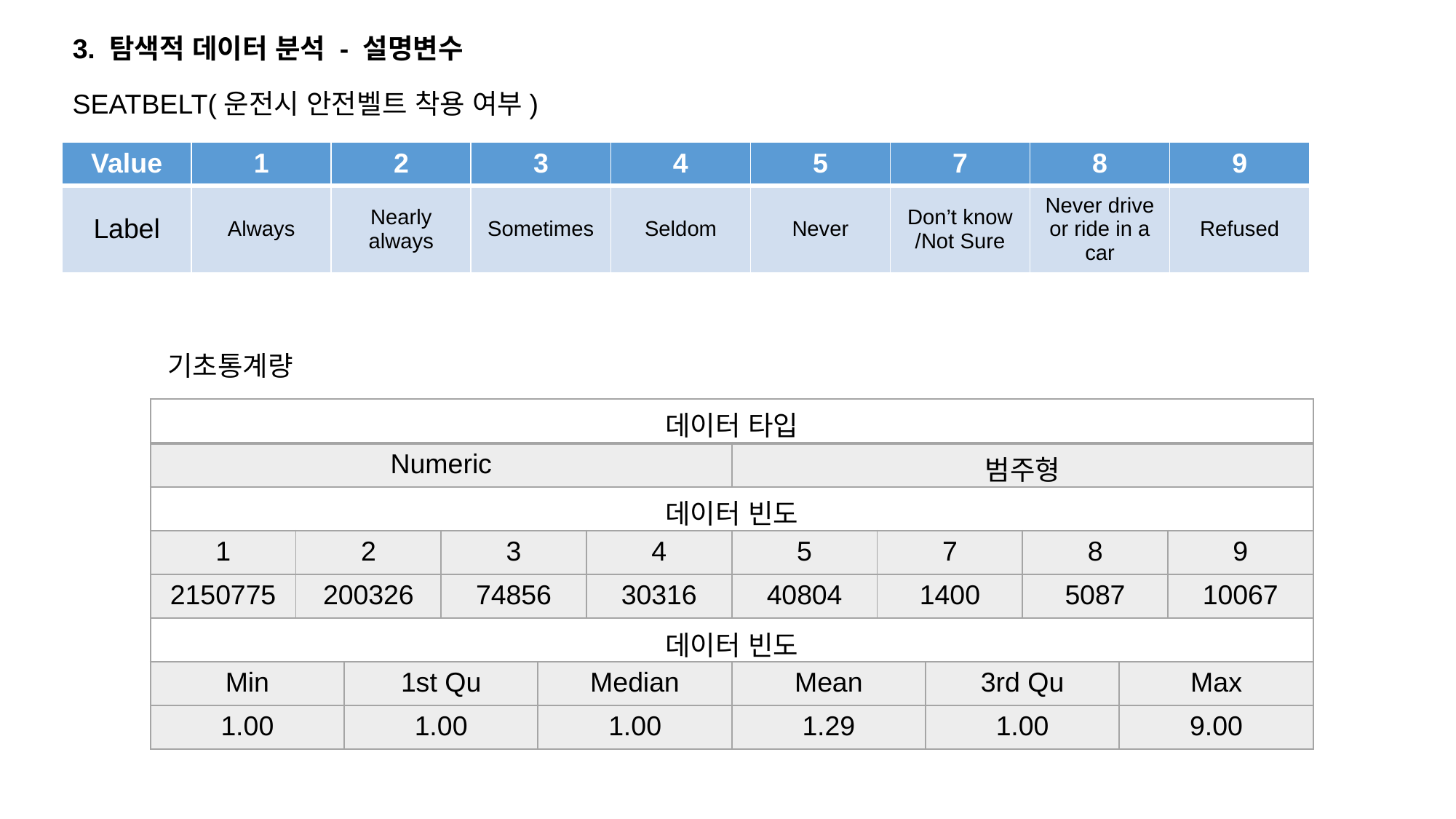

3. 탐색적 데이터 분석 - 설명변수
SEATBELT(운전시 안전벨트 착용 여부)
| Value | 1 | 2 | 3 | 4 | 5 | 7 | 8 | 9 |
| --- | --- | --- | --- | --- | --- | --- | --- | --- |
| Label | Always | Nearly always | Sometimes | Seldom | Never | Don’t know /Not Sure | Never drive or ride in a car | Refused |
기초통계량
| 데이터 타입 |  |  |  |  |  |  |  |  |  |  |  |
| --- | --- | --- | --- | --- | --- | --- | --- | --- | --- | --- | --- |
| Numeric |  |  |  |  |  | 범주형 |  |  |  |  |  |
| 데이터 빈도 |  |  |  |  |  |  |  |  |  |  |  |
| 1 | 2 |  | 3 |  | 4 | 5 | 7 |  | 8 |  | 9 |
| 2150775 | 200326 |  | 74856 |  | 30316 | 40804 | 1400 |  | 5087 |  | 10067 |
| 데이터 빈도 |  |  |  |  |  |  |  |  |  |  |  |
| Min |  | 1st Qu |  | Median |  | Mean |  | 3rd Qu |  | Max |  |
| 1.00 |  | 1.00 |  | 1.00 |  | 1.29 |  | 1.00 |  | 9.00 |  |